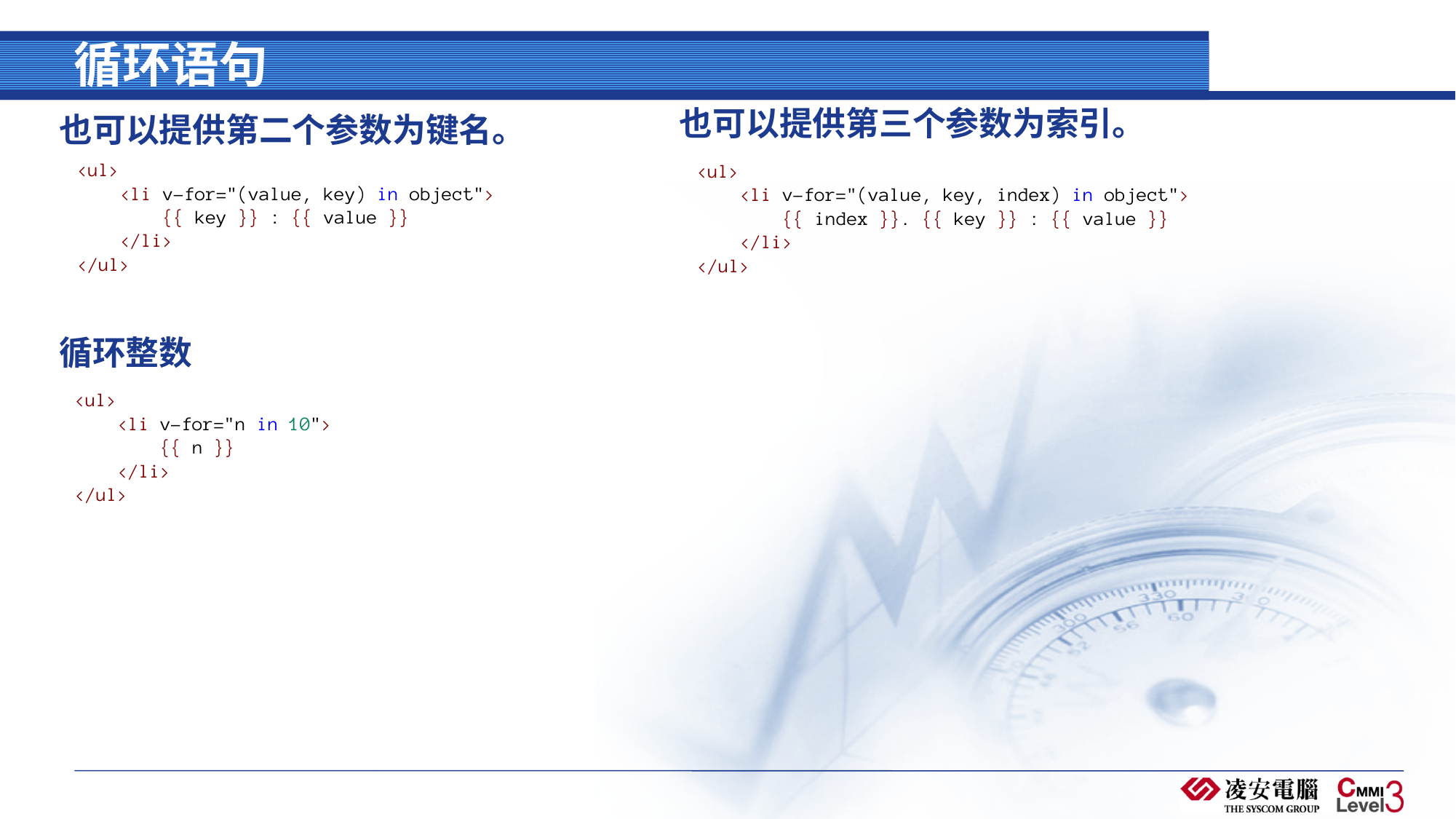

# 循环语句
也可以提供第三个参数为索引。
也可以提供第二个参数为键名。
<ul>
    <li v-for="(value, key) in object">
        {{ key }} : {{ value }}
    </li>
</ul>
<ul>
    <li v-for="(value, key, index) in object">
        {{ index }}. {{ key }} : {{ value }}
    </li>
</ul>

循环整数
<ul>
    <li v-for="n in 10">
        {{ n }}
    </li>
</ul>